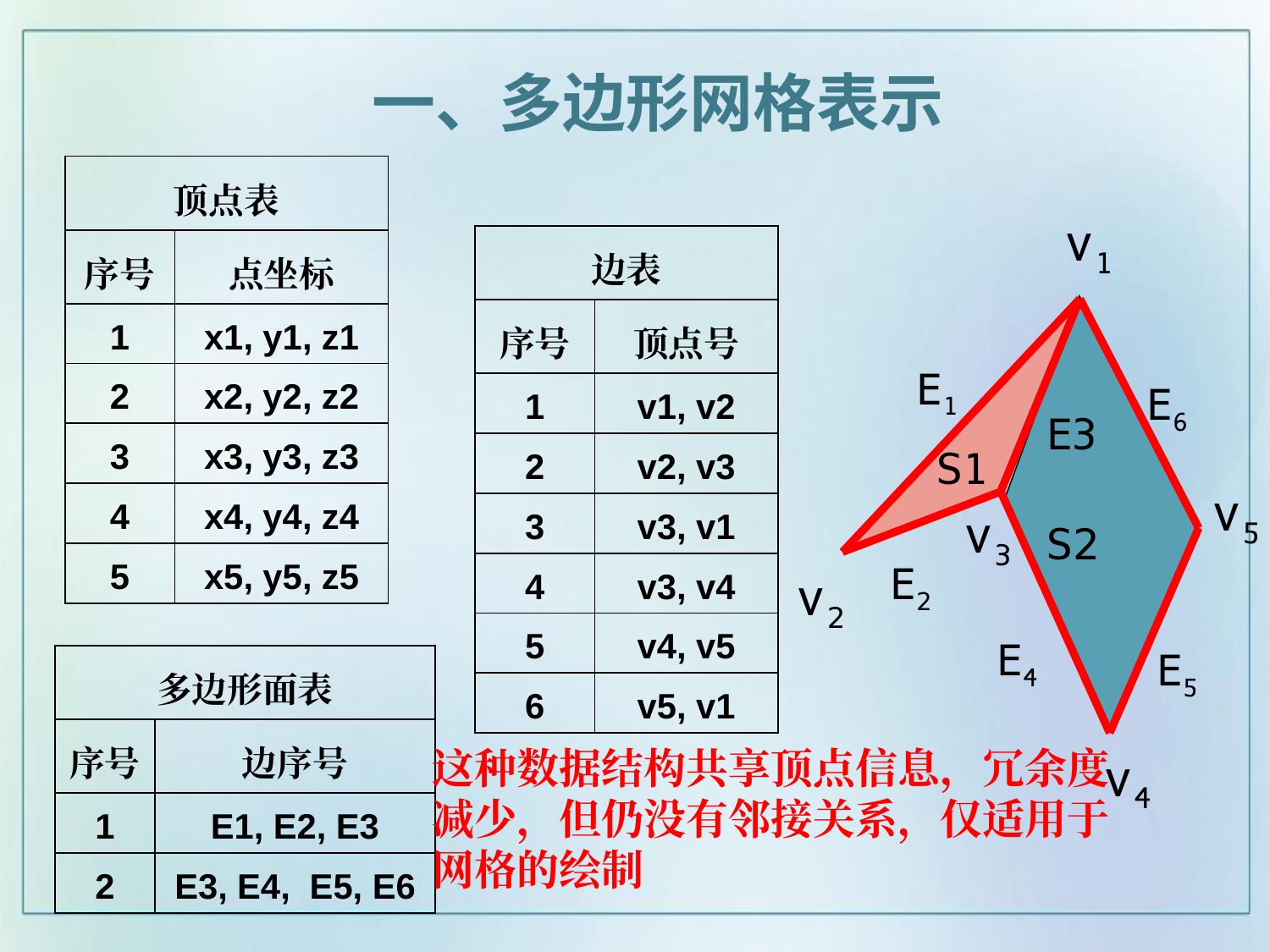

一、多边形网格表示
| 顶点表 |  |
| --- | --- |
| 序号 | 点坐标 |
| 1 | x1, y1, z1 |
| 2 | x2, y2, z2 |
| 3 | x3, y3, z3 |
| 4 | x4, y4, z4 |
| 5 | x5, y5, z5 |
v1

E1
E6
E3
S2
S1
v5

v3

E2
v2
E4
E5
v4
| 边表 |  |
| --- | --- |
| 序号 | 顶点号 |
| 1 | v1, v2 |
| 2 | v2, v3 |
| 3 | v3, v1 |
| 4 | v3, v4 |
| 5 | v4, v5 |
| 6 | v5, v1 |
| 多边形面表 |  |
| --- | --- |
| 序号 | 边序号 |
| 1 | E1, E2, E3 |
| 2 | E3, E4, E5, E6 |
这种数据结构共享顶点信息，冗余度减少，但仍没有邻接关系，仅适用于网格的绘制